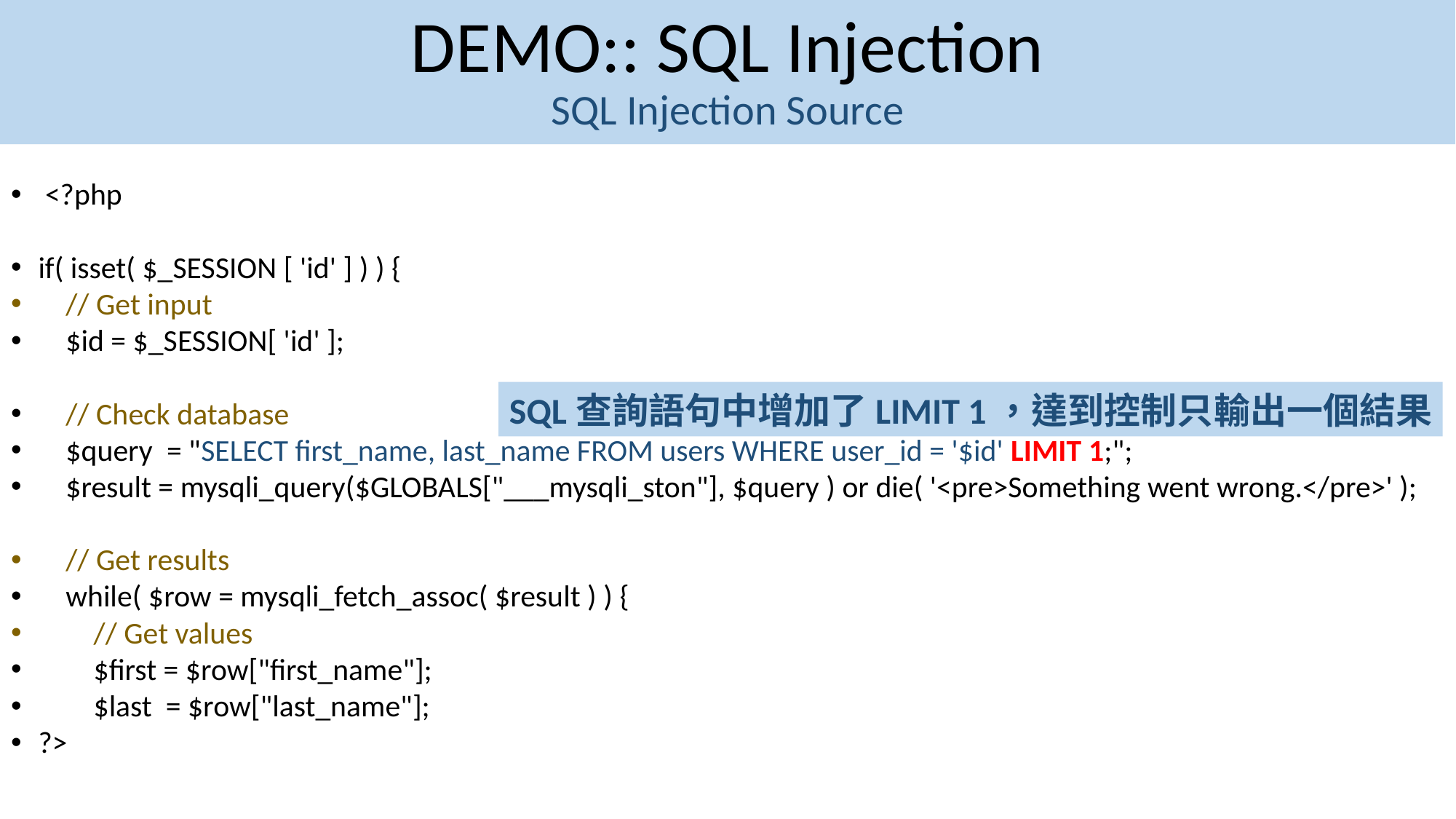

# DEMO:: SQL Injection SQL Injection Source
 <?php

if( isset( $_SESSION [ 'id' ] ) ) {
    // Get input
    $id = $_SESSION[ 'id' ];

    // Check database
    $query  = "SELECT first_name, last_name FROM users WHERE user_id = '$id' LIMIT 1;";
    $result = mysqli_query($GLOBALS["___mysqli_ston"], $query ) or die( '<pre>Something went wrong.</pre>' );

    // Get results
    while( $row = mysqli_fetch_assoc( $result ) ) {
        // Get values
        $first = $row["first_name"];
        $last  = $row["last_name"];
?>
SQL查詢語句中增加了LIMIT 1，達到控制只輸出一個結果